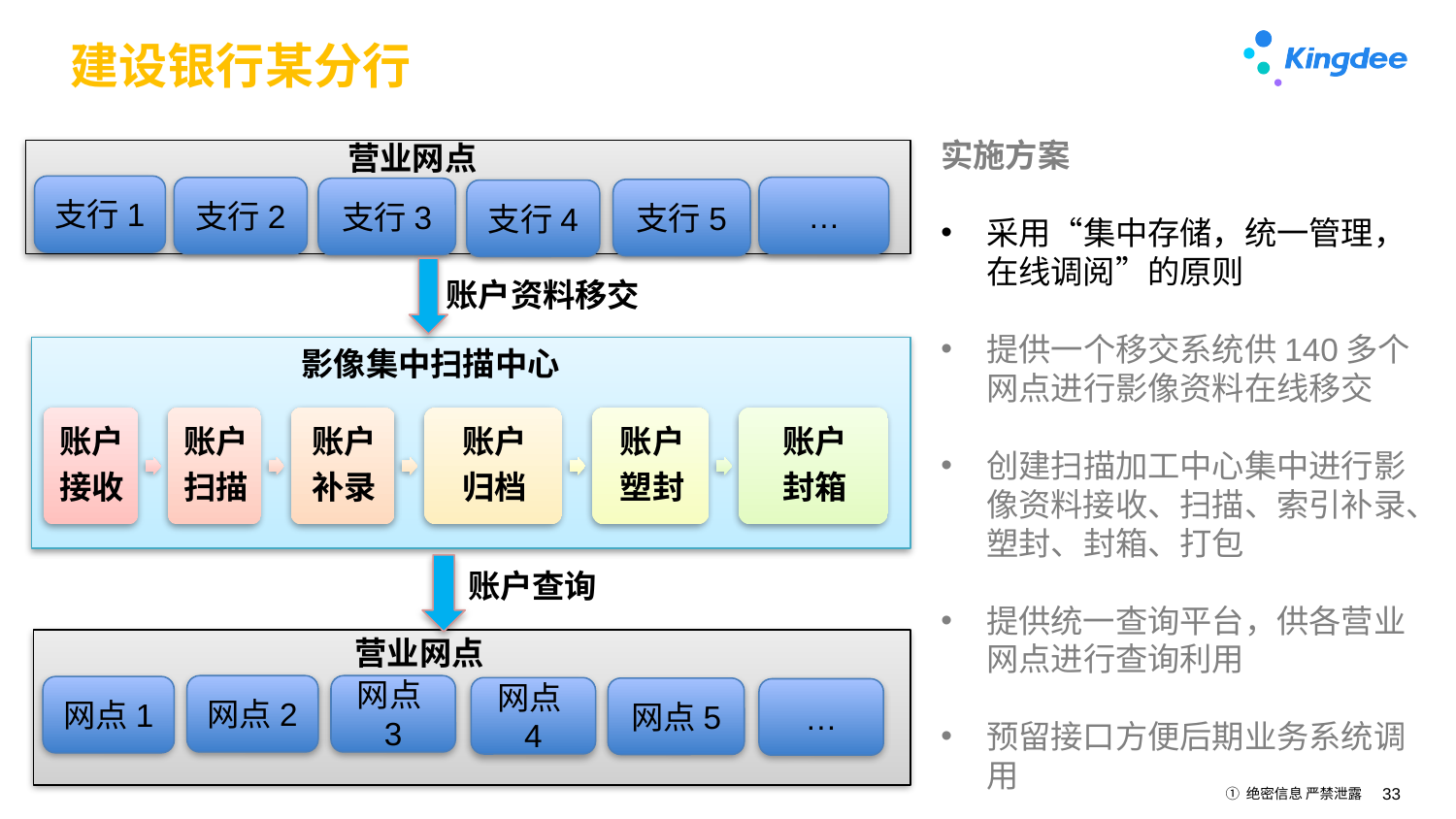

# 建设银行某分行

实施方案

采用“集中存储，统一管理，在线调阅”的原则

提供一个移交系统供140多个网点进行影像资料在线移交

创建扫描加工中心集中进行影像资料接收、扫描、索引补录、塑封、封箱、打包

提供统一查询平台，供各营业网点进行查询利用

预留接口方便后期业务系统调用
营业网点

支行1
…
支行2
支行3
支行5
支行4

账户资料移交
影像集中扫描中心

账户
接收

账户
扫描

账户
补录

账户
归档

账户
塑封

账户
封箱

账户查询
营业网点

网点3
网点2
网点1
网点4
网点5
…